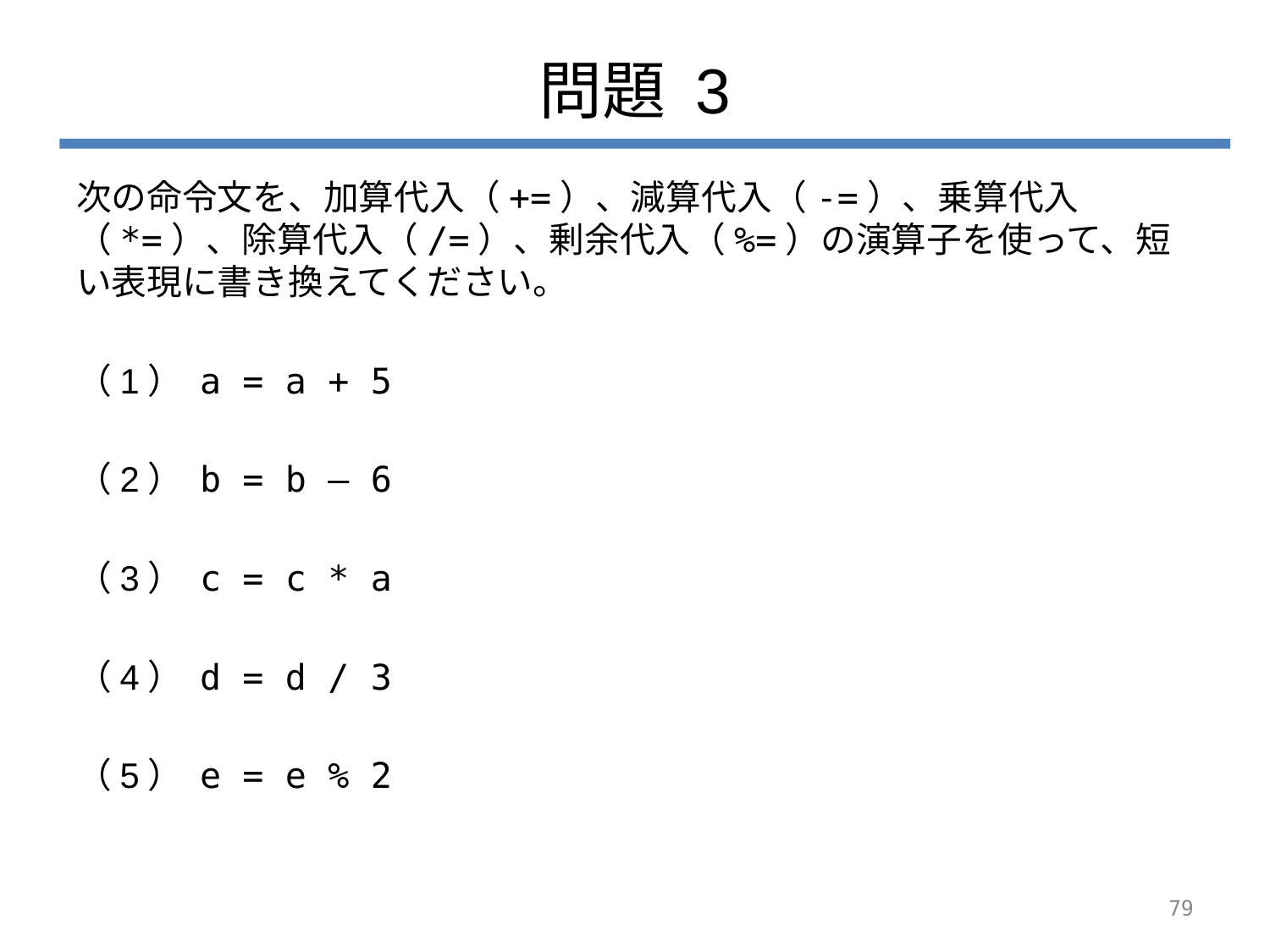

# 問題 3
次の命令文を、加算代入（+=）、減算代入（-=）、乗算代入（*=）、除算代入（/=）、剰余代入（%=）の演算子を使って、短い表現に書き換えてください。

（1） a = a + 5

（2） b = b – 6

（3） c = c * a

（4） d = d / 3

（5） e = e % 2
79